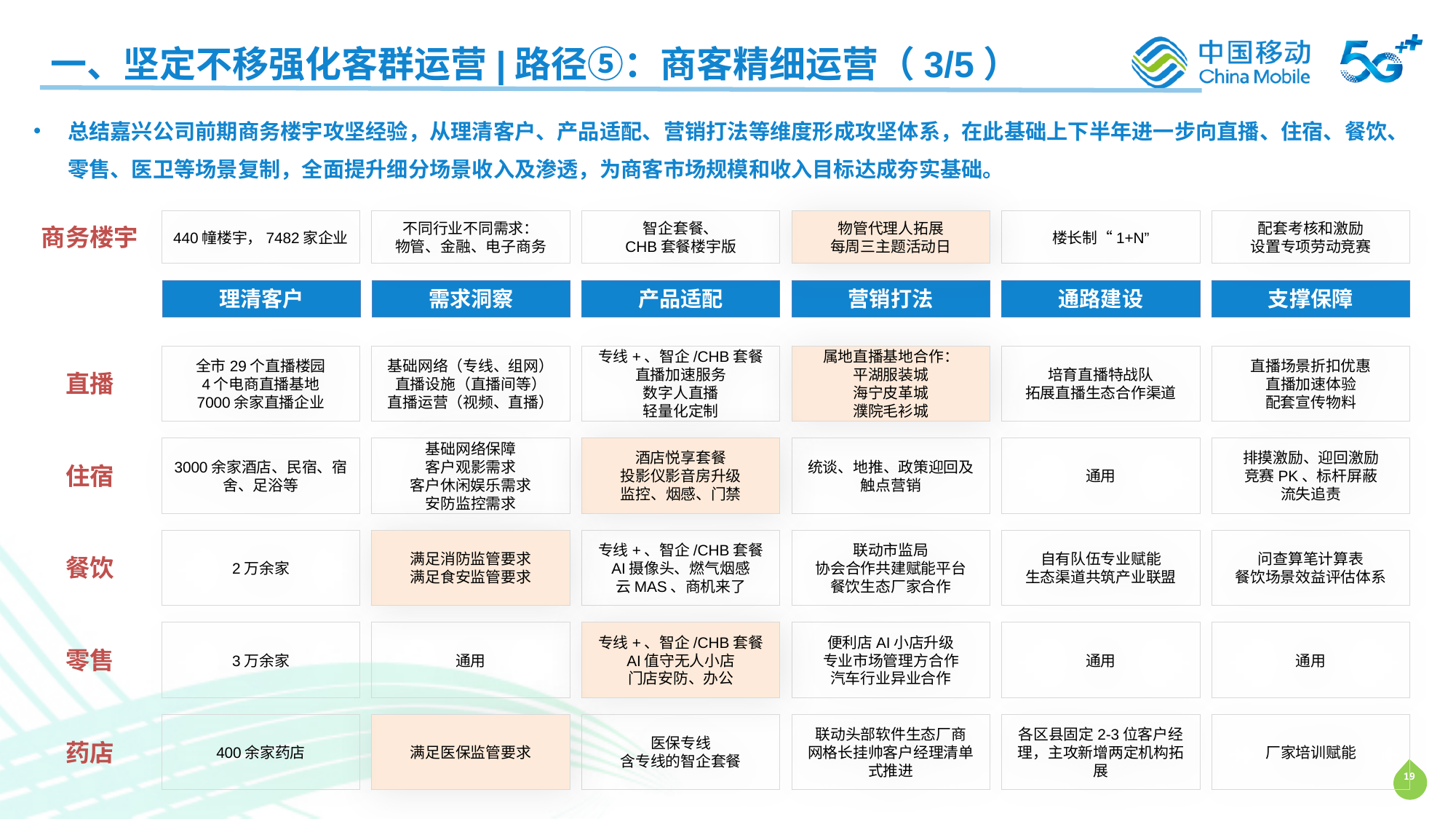

一、坚定不移强化客群运营|路径⑤：商客精细运营（3/5）
总结嘉兴公司前期商务楼宇攻坚经验，从理清客户、产品适配、营销打法等维度形成攻坚体系，在此基础上下半年进一步向直播、住宿、餐饮、零售、医卫等场景复制，全面提升细分场景收入及渗透，为商客市场规模和收入目标达成夯实基础。
440幢楼宇，7482家企业
不同行业不同需求：
物管、金融、电子商务
智企套餐、
CHB套餐楼宇版
物管代理人拓展
每周三主题活动日
楼长制“1+N”
配套考核和激励
设置专项劳动竞赛
商务楼宇
理清客户
需求洞察
产品适配
营销打法
通路建设
支撑保障
全市29个直播楼园
4个电商直播基地
7000余家直播企业
基础网络（专线、组网）
直播设施（直播间等）
直播运营（视频、直播）
专线+、智企/CHB套餐
直播加速服务
数字人直播
轻量化定制
属地直播基地合作：
平湖服装城
海宁皮革城
濮院毛衫城
培育直播特战队
拓展直播生态合作渠道
直播场景折扣优惠
直播加速体验
配套宣传物料
直播
3000余家酒店、民宿、宿舍、足浴等
基础网络保障
客户观影需求
客户休闲娱乐需求
安防监控需求
酒店悦享套餐
投影仪影音房升级
监控、烟感、门禁
统谈、地推、政策迎回及触点营销
通用
排摸激励、迎回激励
竞赛PK、标杆屏蔽
流失追责
住宿
2万余家
满足消防监管要求
满足食安监管要求
专线+、智企/CHB套餐
AI摄像头、燃气烟感
云MAS、商机来了
联动市监局
协会合作共建赋能平台
餐饮生态厂家合作
自有队伍专业赋能
生态渠道共筑产业联盟
问查算笔计算表
餐饮场景效益评估体系
餐饮
3万余家
通用
专线+、智企/CHB套餐
AI值守无人小店
门店安防、办公
便利店AI小店升级
专业市场管理方合作
汽车行业异业合作
通用
通用
零售
400余家药店
满足医保监管要求
医保专线
含专线的智企套餐
联动头部软件生态厂商
网格长挂帅客户经理清单式推进
各区县固定2-3位客户经理，主攻新增两定机构拓展
厂家培训赋能
药店